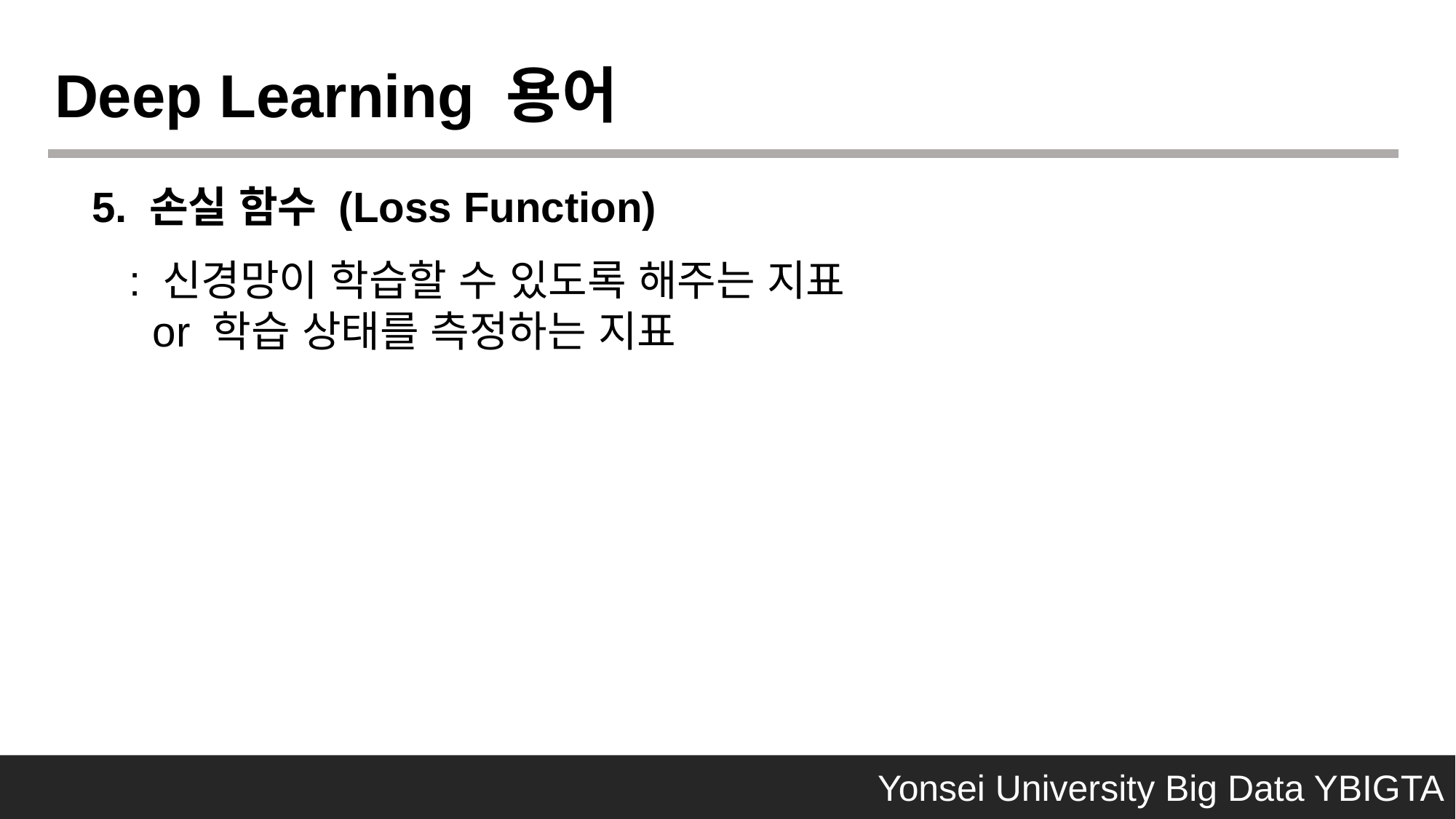

Deep Learning 용어
5. 손실 함수 (Loss Function)
: 신경망이 학습할 수 있도록 해주는 지표
  or 학습 상태를 측정하는 지표

 Yonsei University Big Data YBIGTA